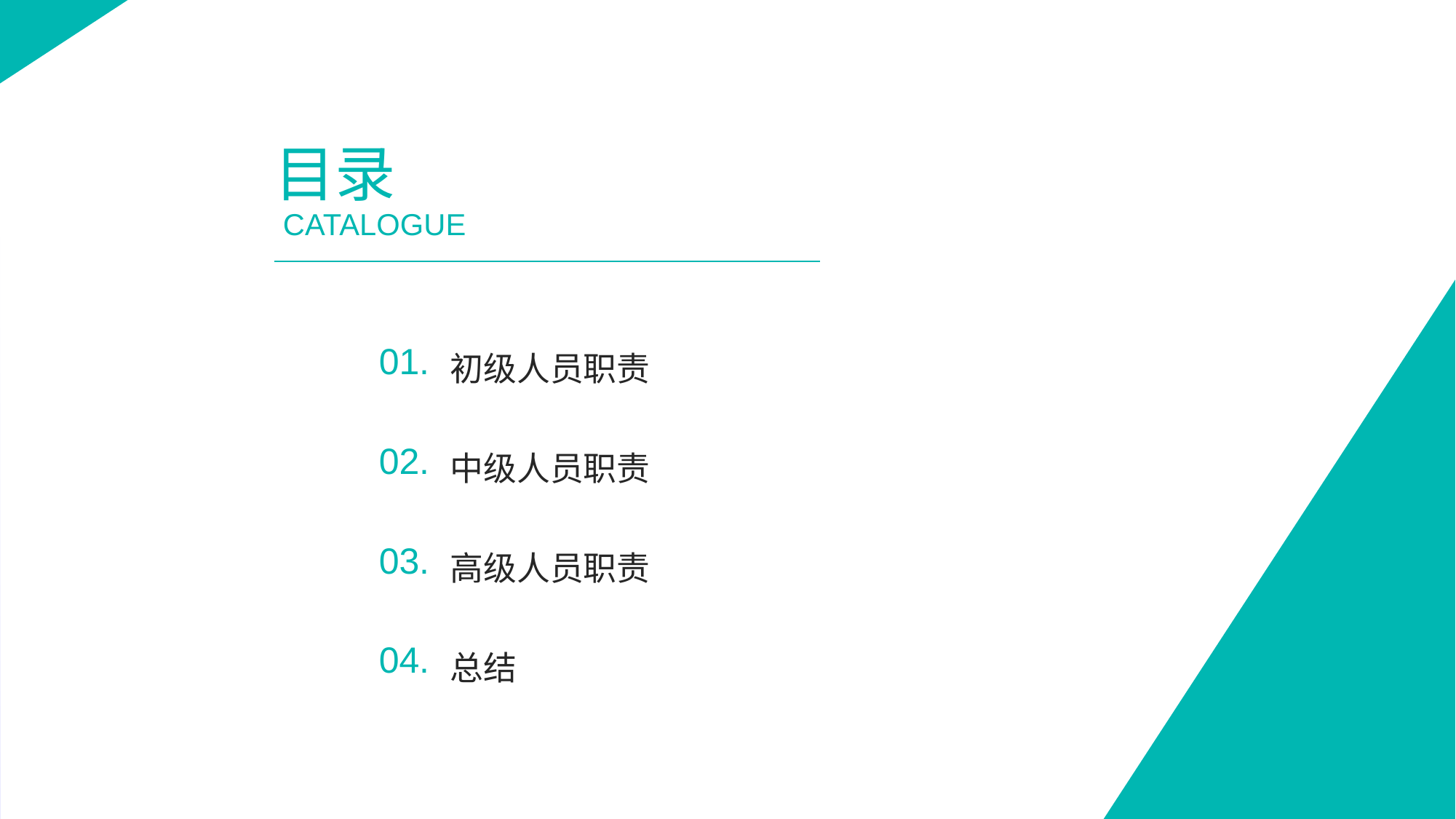

目录
CATALOGUE

01.
初级人员职责
02.
中级人员职责
03.
高级人员职责
04.
总结